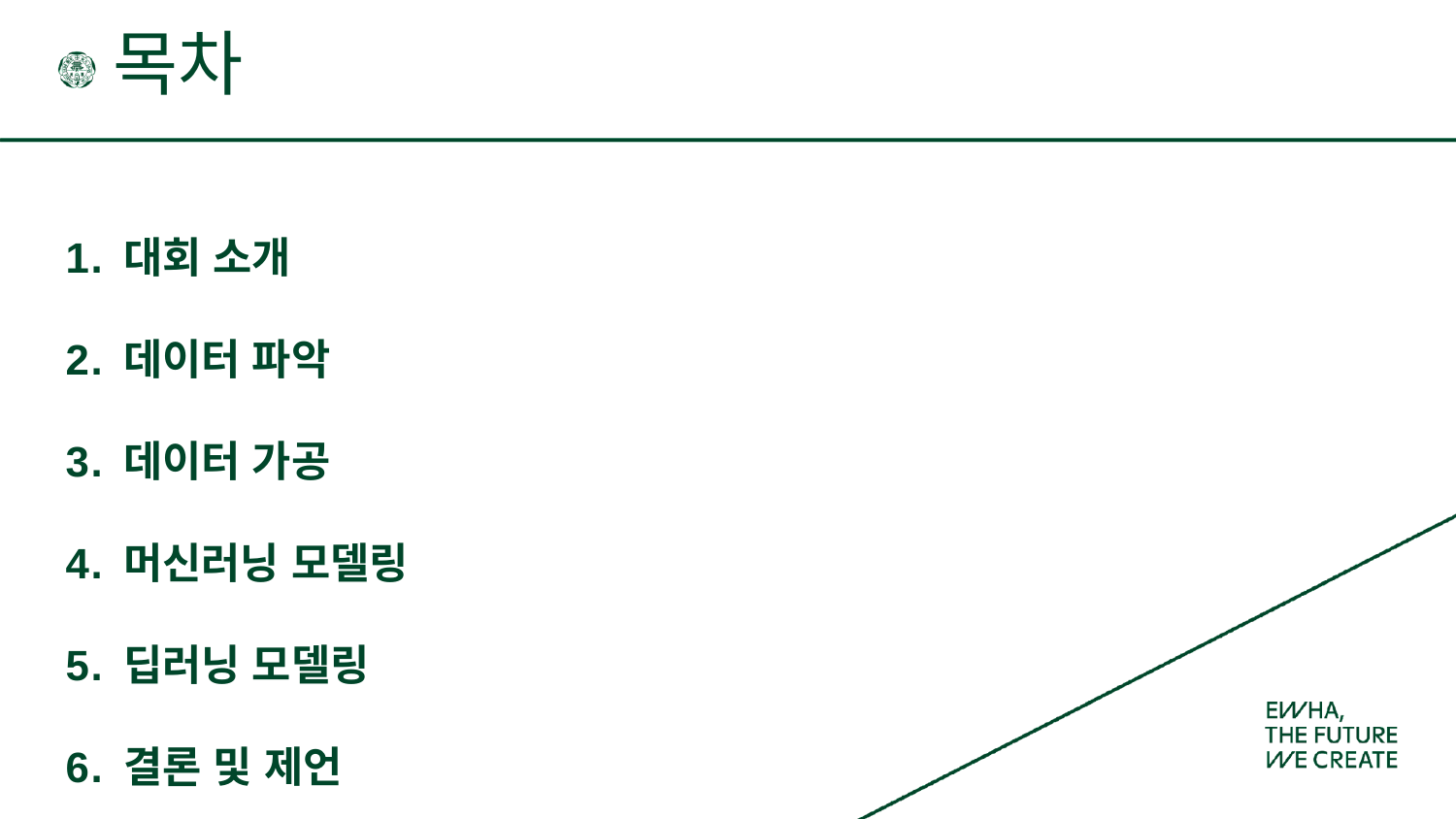

목차
대회 소개
데이터 파악
데이터 가공
머신러닝 모델링
딥러닝 모델링
결론 및 제언